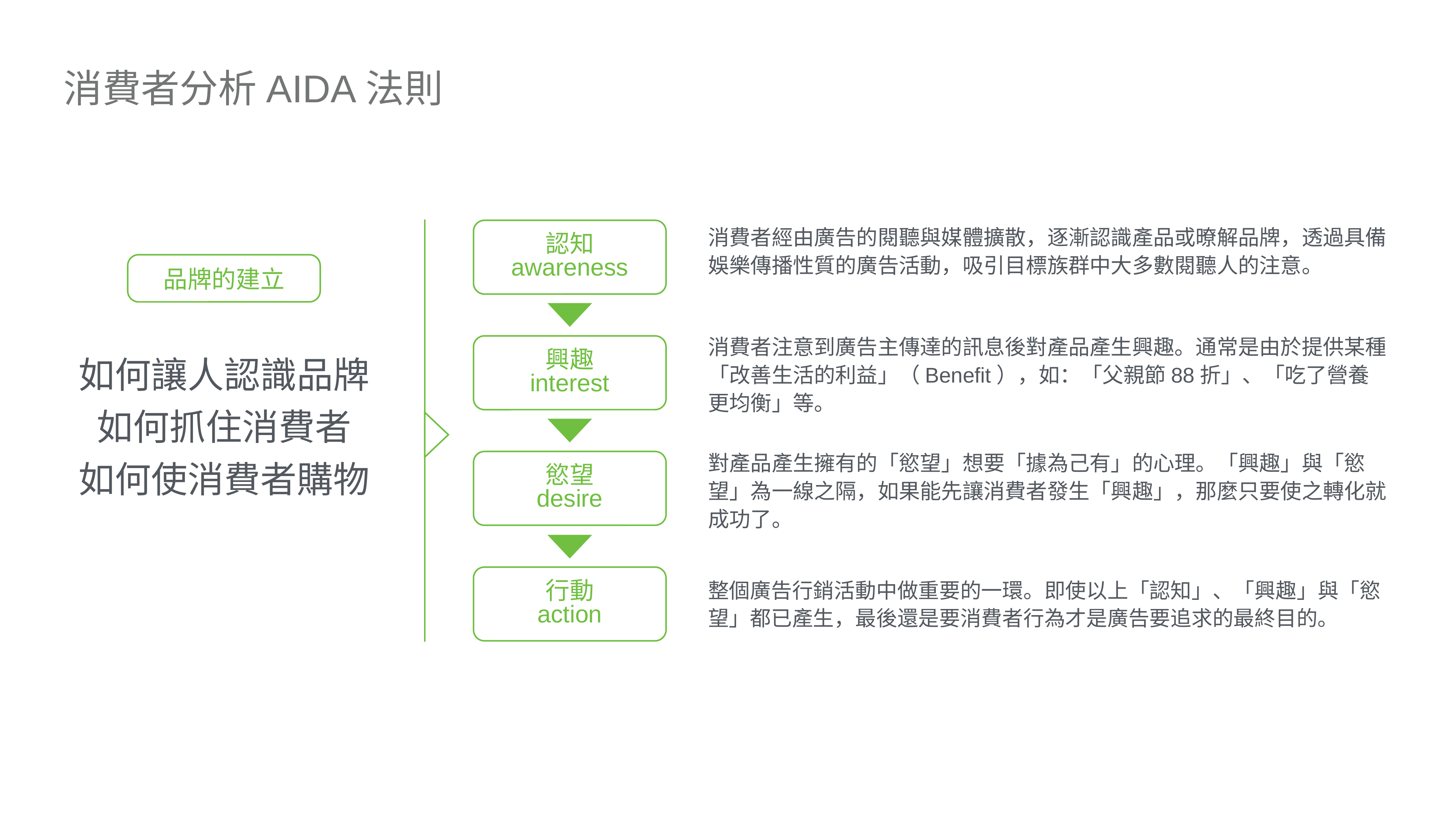

# 消費者分析AIDA法則

消費者經由廣告的閱聽與媒體擴散，逐漸認識產品或暸解品牌，透過具備娛樂傳播性質的廣告活動，吸引目標族群中大多數閱聽人的注意。

認知
awareness

品牌的建立
消費者注意到廣告主傳達的訊息後對產品產生興趣。通常是由於提供某種「改善生活的利益」（Benefit），如：「父親節88折」、「吃了營養更均衡」等。

興趣
interest

如何讓人認識品牌
如何抓住消費者
如何使消費者購物

對產品產生擁有的「慾望」想要「據為己有」的心理。「興趣」與「慾望」為一線之隔，如果能先讓消費者發生「興趣」，那麼只要使之轉化就成功了。

慾望
desire

行動
action
整個廣告行銷活動中做重要的一環。即使以上「認知」、「興趣」與「慾望」都已產生，最後還是要消費者行為才是廣告要追求的最終目的。